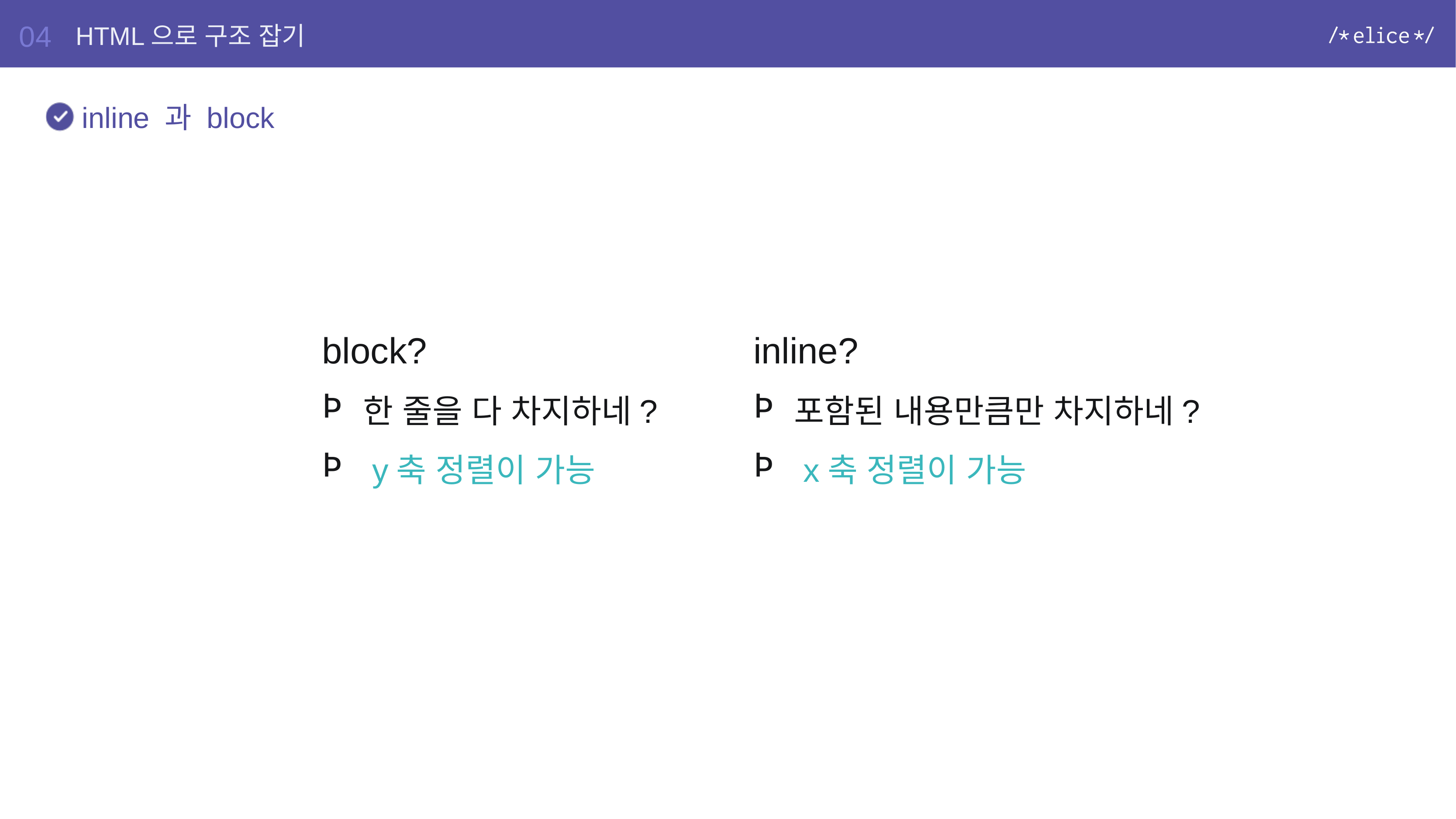

04
HTML으로 구조 잡기
inline 과 block
block?
한 줄을 다 차지하네?
 y축 정렬이 가능
inline?
포함된 내용만큼만 차지하네?
 x축 정렬이 가능